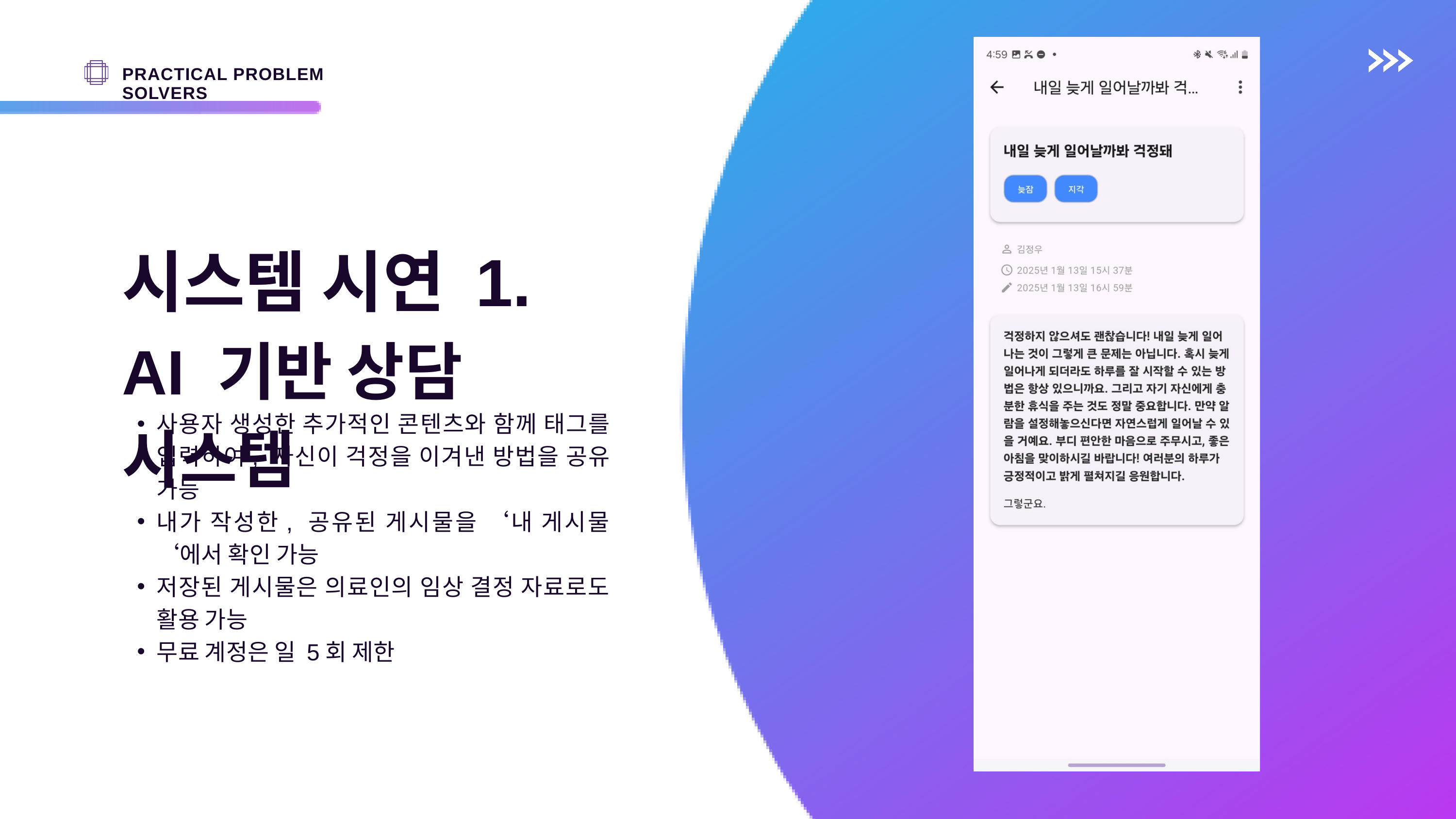

PRACTICAL PROBLEM SOLVERS

시스템 시연 1.
AI 기반 상담 시스템
사용자 생성한 추가적인 콘텐츠와 함께 태그를 입력하여, 자신이 걱정을 이겨낸 방법을 공유 가능
내가 작성한, 공유된 게시물을 ‘내 게시물‘에서 확인 가능
저장된 게시물은 의료인의 임상 결정 자료로도 활용 가능
무료 계정은 일 5회 제한